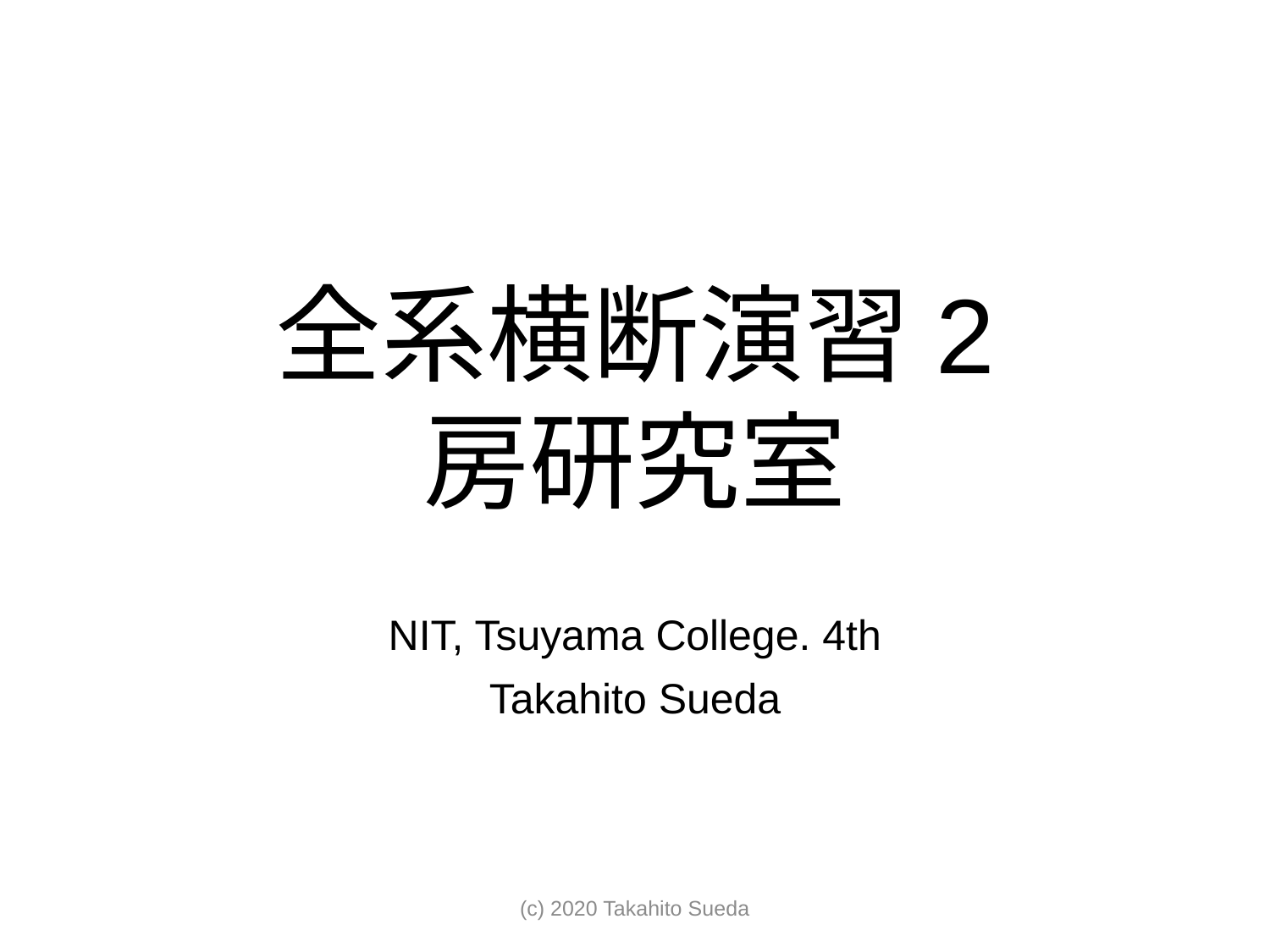

# 全系横断演習2 房研究室
NIT, Tsuyama College. 4th
Takahito Sueda
(c) 2020 Takahito Sueda